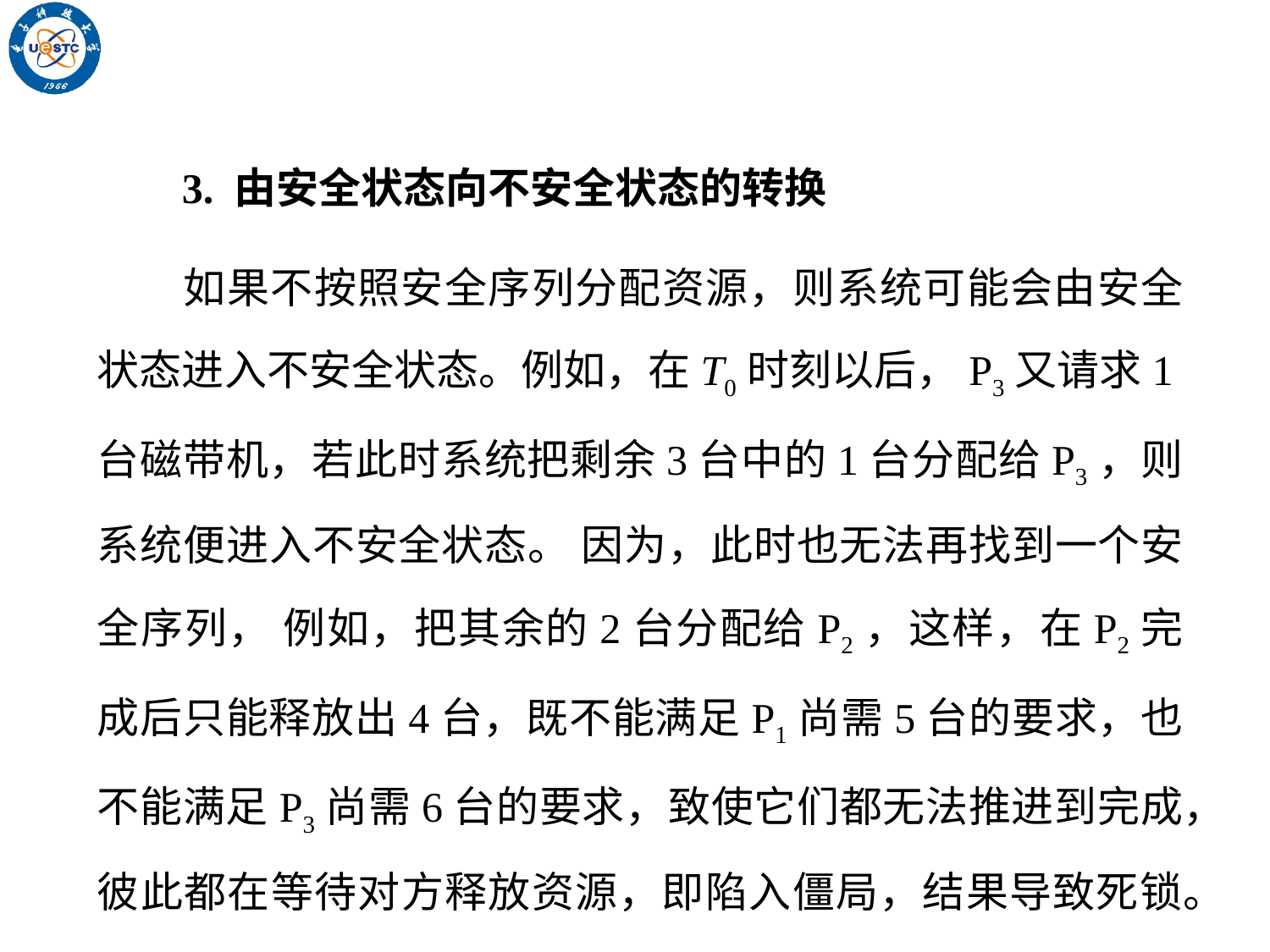

3. 由安全状态向不安全状态的转换
       如果不按照安全序列分配资源，则系统可能会由安全状态进入不安全状态。例如，在T0时刻以后，P3又请求1台磁带机，若此时系统把剩余3台中的1台分配给P3，则系统便进入不安全状态。 因为，此时也无法再找到一个安全序列， 例如，把其余的2台分配给P2，这样，在P2完成后只能释放出4台，既不能满足P1尚需5台的要求，也不能满足P3尚需6台的要求，致使它们都无法推进到完成，彼此都在等待对方释放资源，即陷入僵局，结果导致死锁。